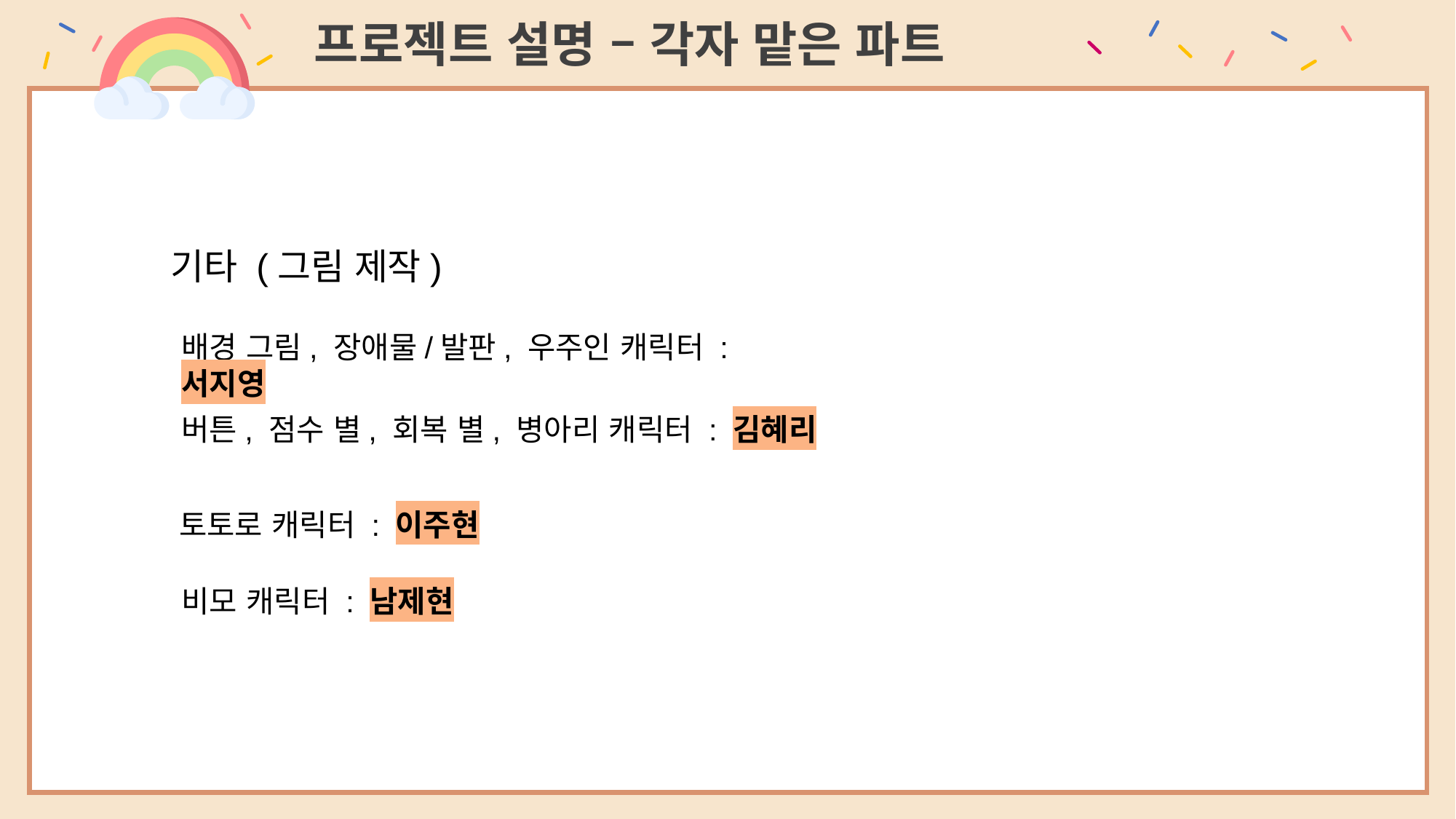

프로젝트 설명 – 각자 맡은 파트

기타 (그림 제작)
배경 그림, 장애물/발판, 우주인 캐릭터 : 서지영
버튼, 점수 별, 회복 별, 병아리 캐릭터 : 김혜리
토토로 캐릭터 : 이주현
비모 캐릭터 : 남제현